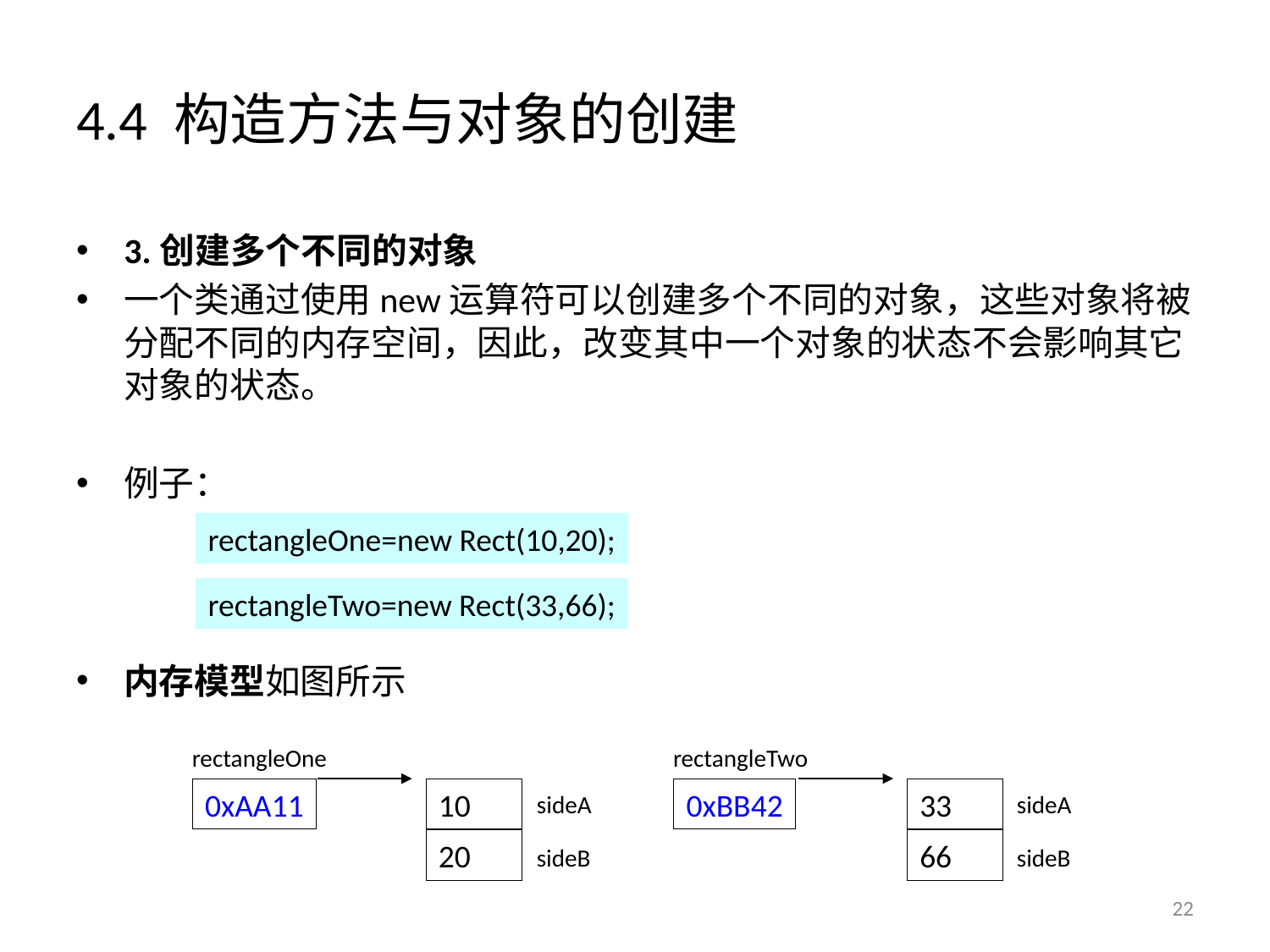

# 4.4 构造方法与对象的创建
3.创建多个不同的对象
一个类通过使用new运算符可以创建多个不同的对象，这些对象将被分配不同的内存空间，因此，改变其中一个对象的状态不会影响其它对象的状态。

例子：

内存模型如图所示
rectangleOne=new Rect(10,20);
rectangleTwo=new Rect(33,66);
rectangleOne
0xAA11
10
sideA
20
sideB
rectangleTwo
0xBB42
33
sideA
66
sideB
22